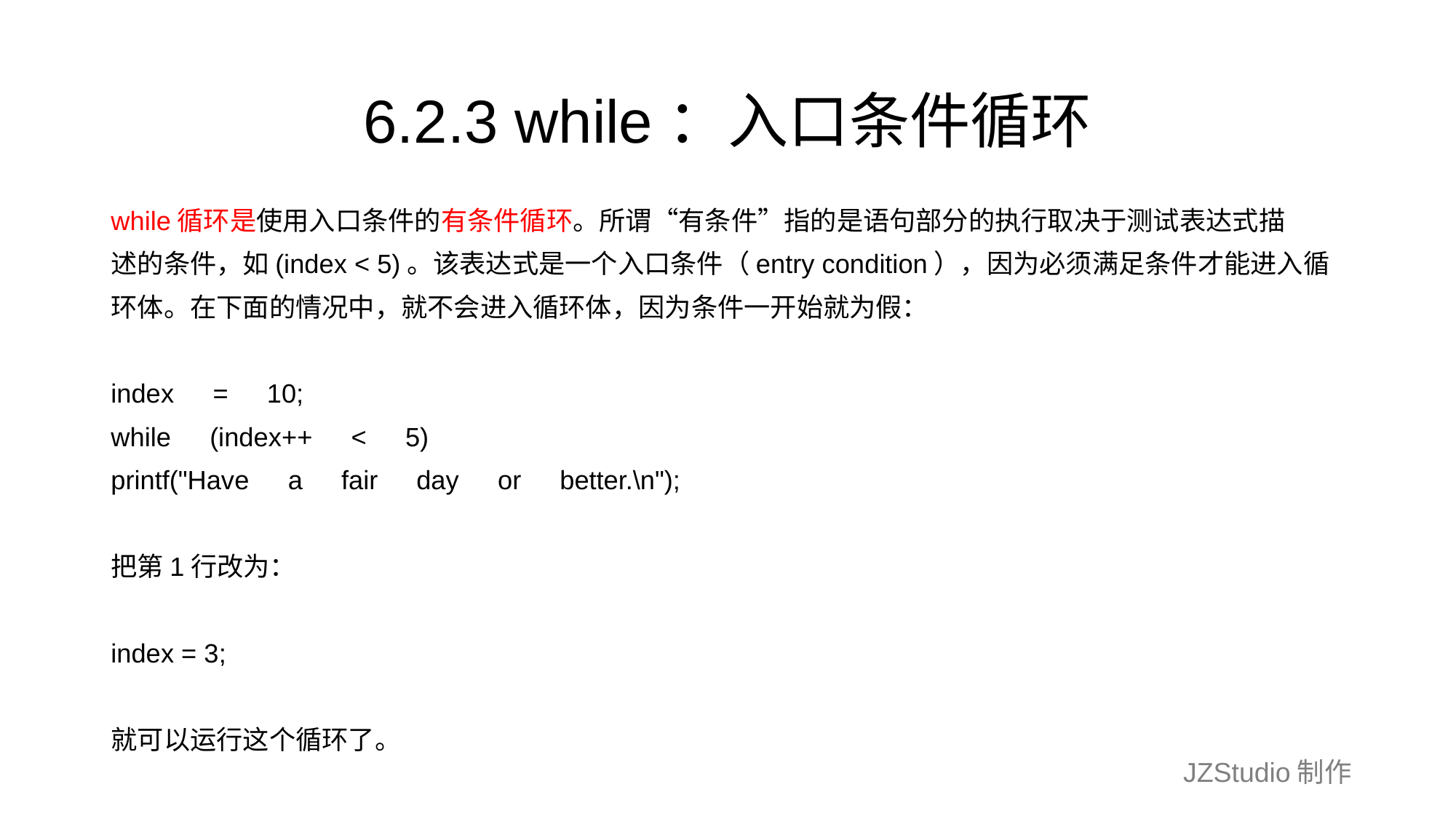

# 6.2.3 while：入口条件循环
while循环是使用入口条件的有条件循环。所谓“有条件”指的是语句部分的执行取决于测试表达式描
述的条件，如(index < 5)。该表达式是一个入口条件（entry condition），因为必须满足条件才能进入循
环体。在下面的情况中，就不会进入循环体，因为条件一开始就为假：

index　=　10;
while　(index++　<　5)
printf("Have　a　fair　day　or　better.\n");

把第1行改为：

index = 3;

就可以运行这个循环了。